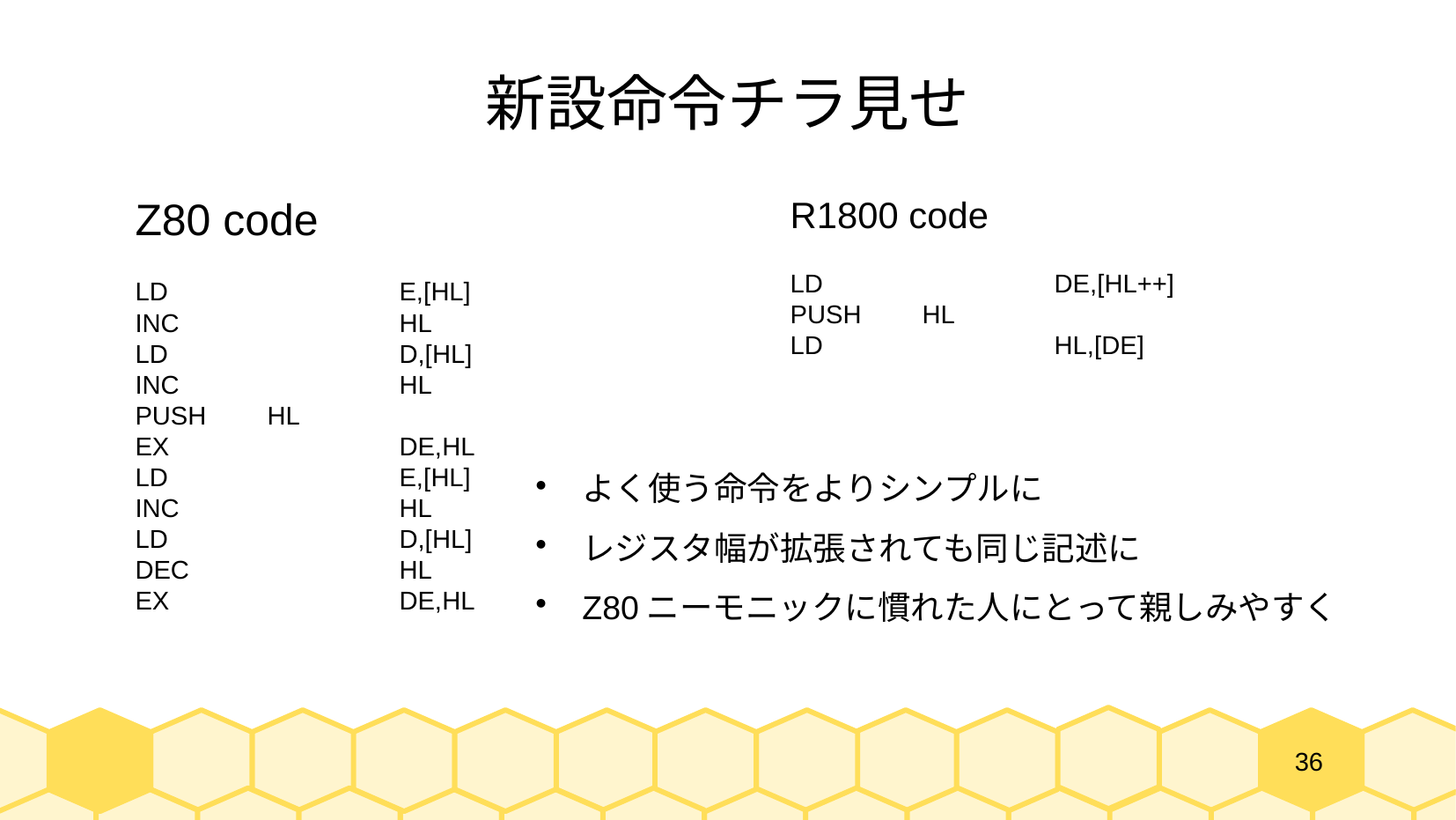

# 新設命令チラ見せ
Z80 code
LD		E,[HL]
INC		HL
LD		D,[HL]
INC		HL
PUSH	HL
EX		DE,HL
LD		E,[HL]
INC		HL
LD		D,[HL]
DEC		HL
EX		DE,HL
R1800 code
LD		DE,[HL++]
PUSH	HL
LD		HL,[DE]
よく使う命令をよりシンプルに
レジスタ幅が拡張されても同じ記述に
Z80ニーモニックに慣れた人にとって親しみやすく
36